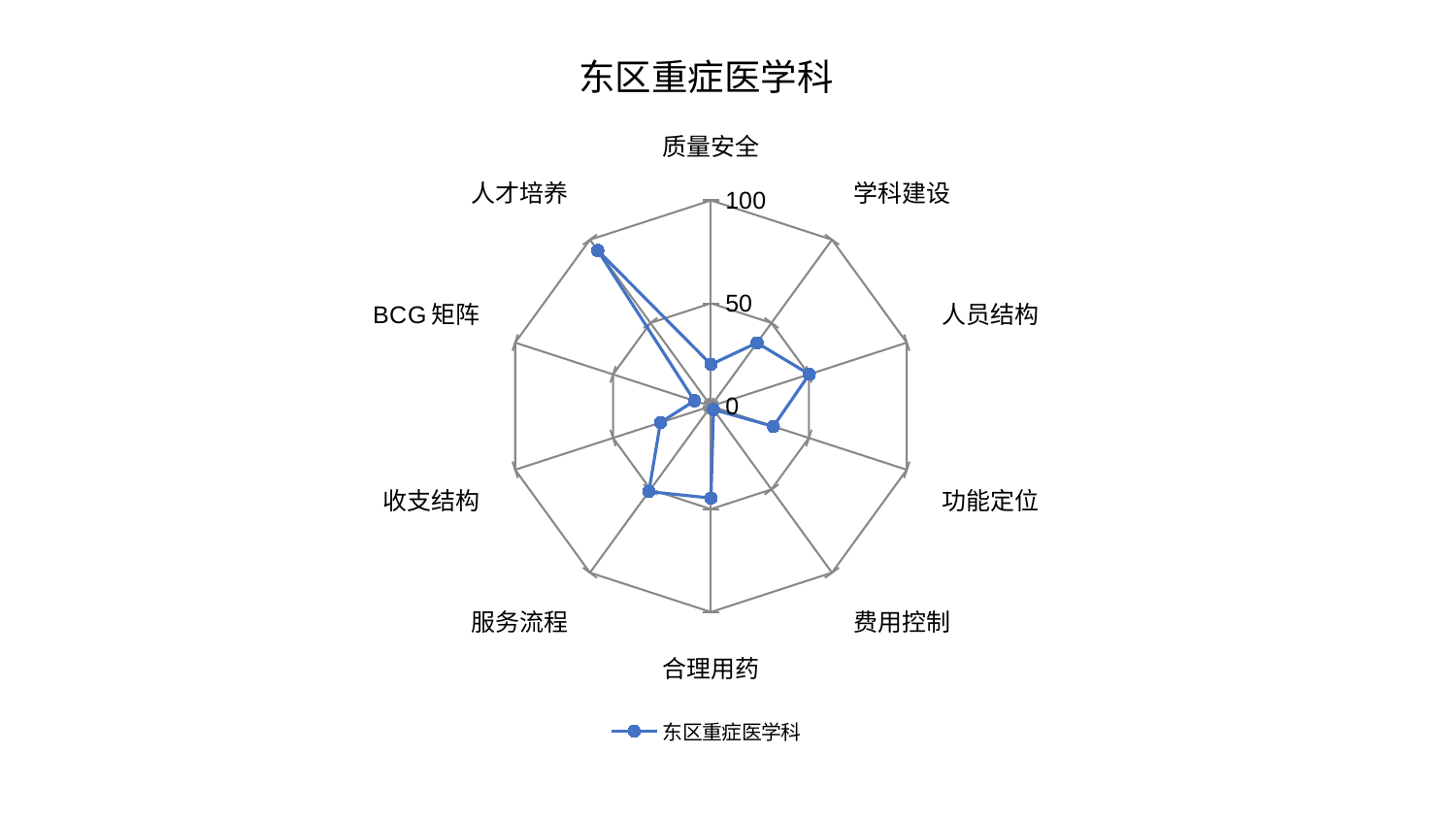

### Chart: 东区重症医学科

| Category | 东区重症医学科 |
|---|---|
| 质量安全 | 20.294830254493817 |
| 学科建设 | 38.07532424270237 |
| 人员结构 | 50.20769730131935 |
| 功能定位 | 31.88063079213884 |
| 费用控制 | 2.0917102011685538 |
| 合理用药 | 44.63892399610079 |
| 服务流程 | 51.31325451135725 |
| 收支结构 | 25.8296577338163 |
| BCG矩阵 | 8.449113483517033 |
| 人才培养 | 93.53064679534265 |
104